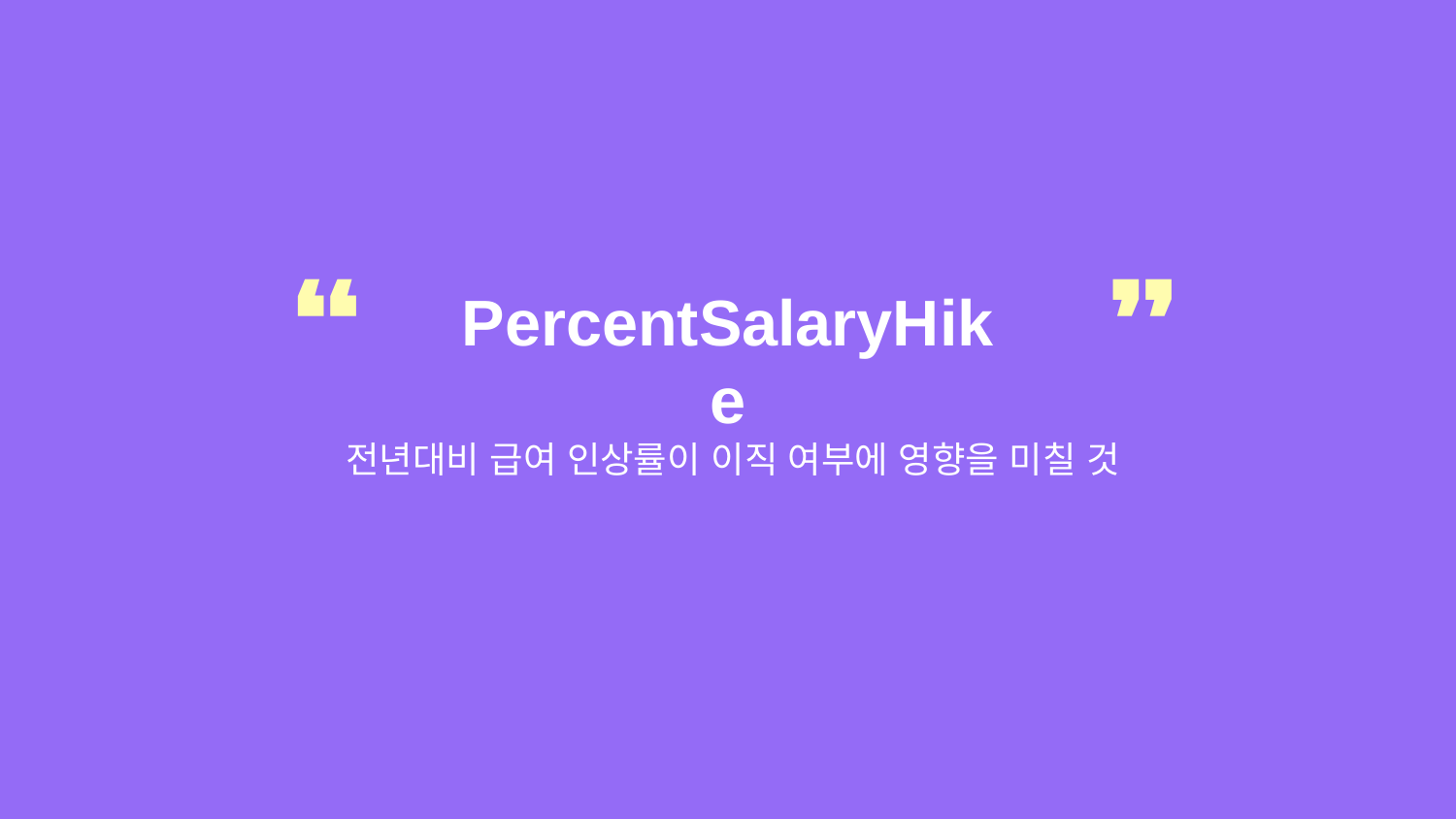

“
”
PercentSalaryHike
전년대비 급여 인상률이 이직 여부에 영향을 미칠 것